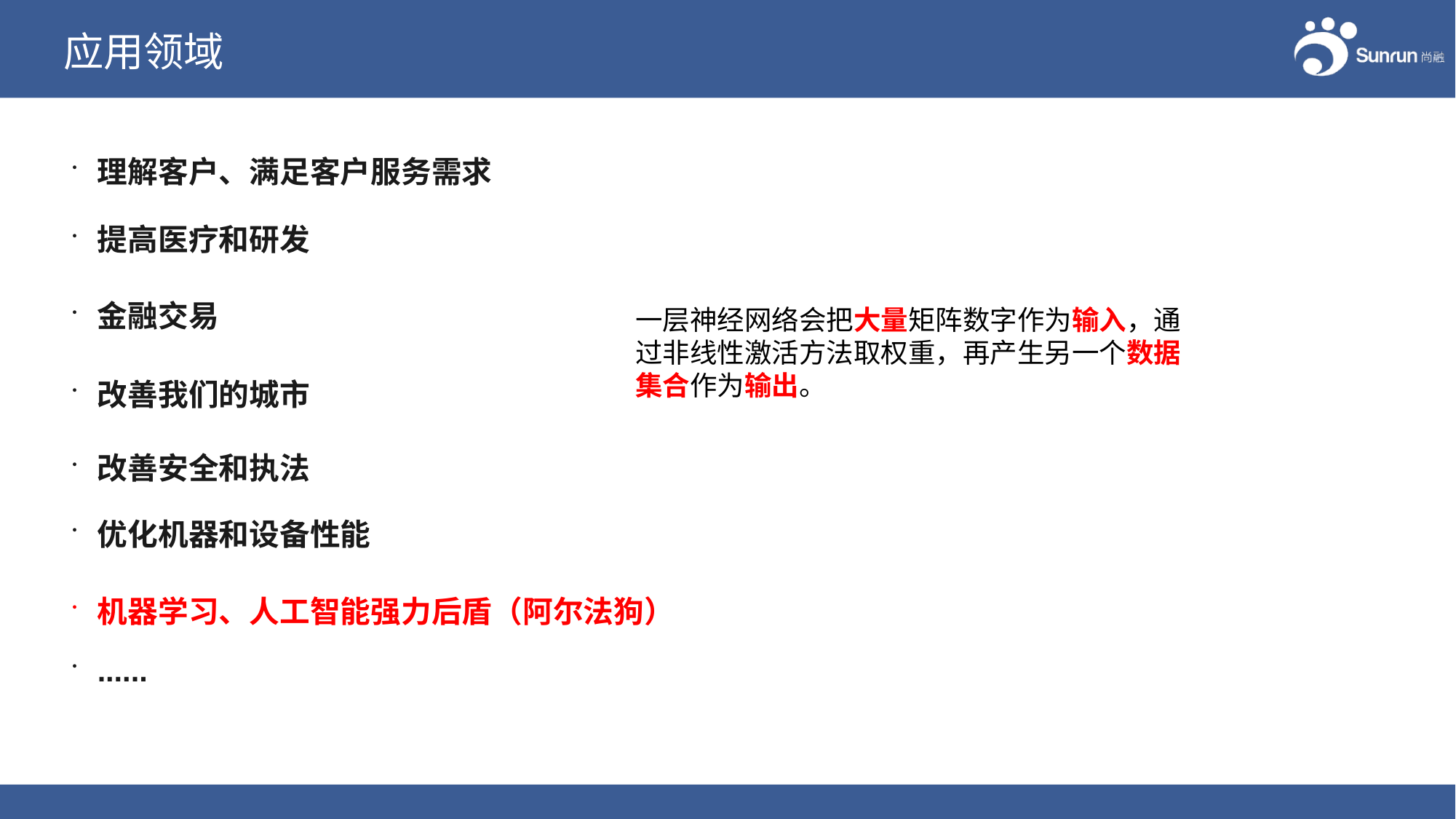

# 应用领域
理解客户、满足客户服务需求
提高医疗和研发
金融交易
一层神经网络会把大量矩阵数字作为输入，通过非线性激活方法取权重，再产生另一个数据集合作为输出。
改善我们的城市
改善安全和执法
优化机器和设备性能
机器学习、人工智能强力后盾（阿尔法狗）
......